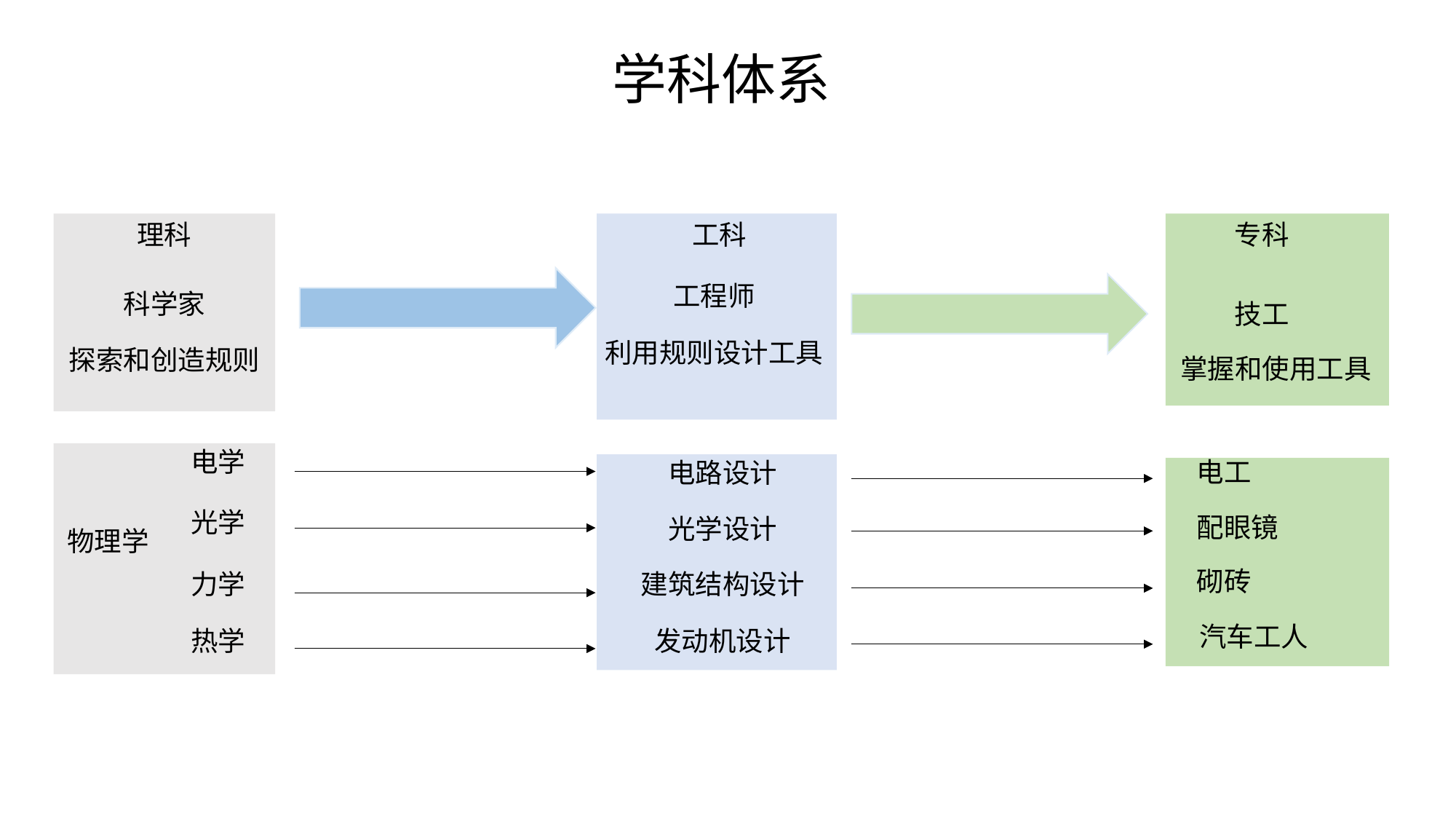

学科体系
理科
工科
专科

工程师

科学家
技工
利用规则设计工具
探索和创造规则
掌握和使用工具
电学

电工
电路设计

光学
配眼镜
光学设计
物理学
砌砖
力学
建筑结构设计
汽车工人
热学
发动机设计